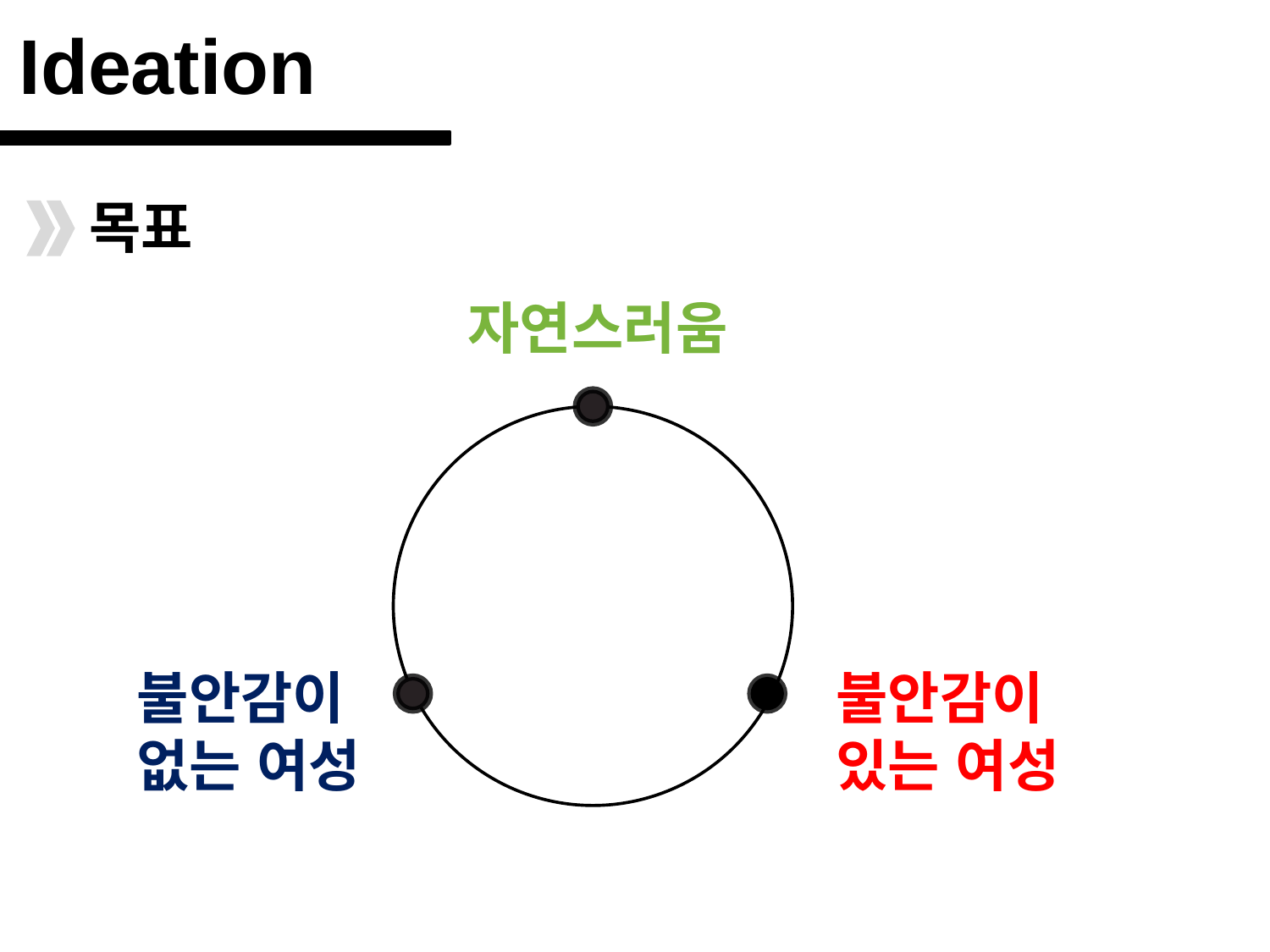

Ideation

목표

자연스러움

불안감이
없는 여성
불안감이
있는 여성